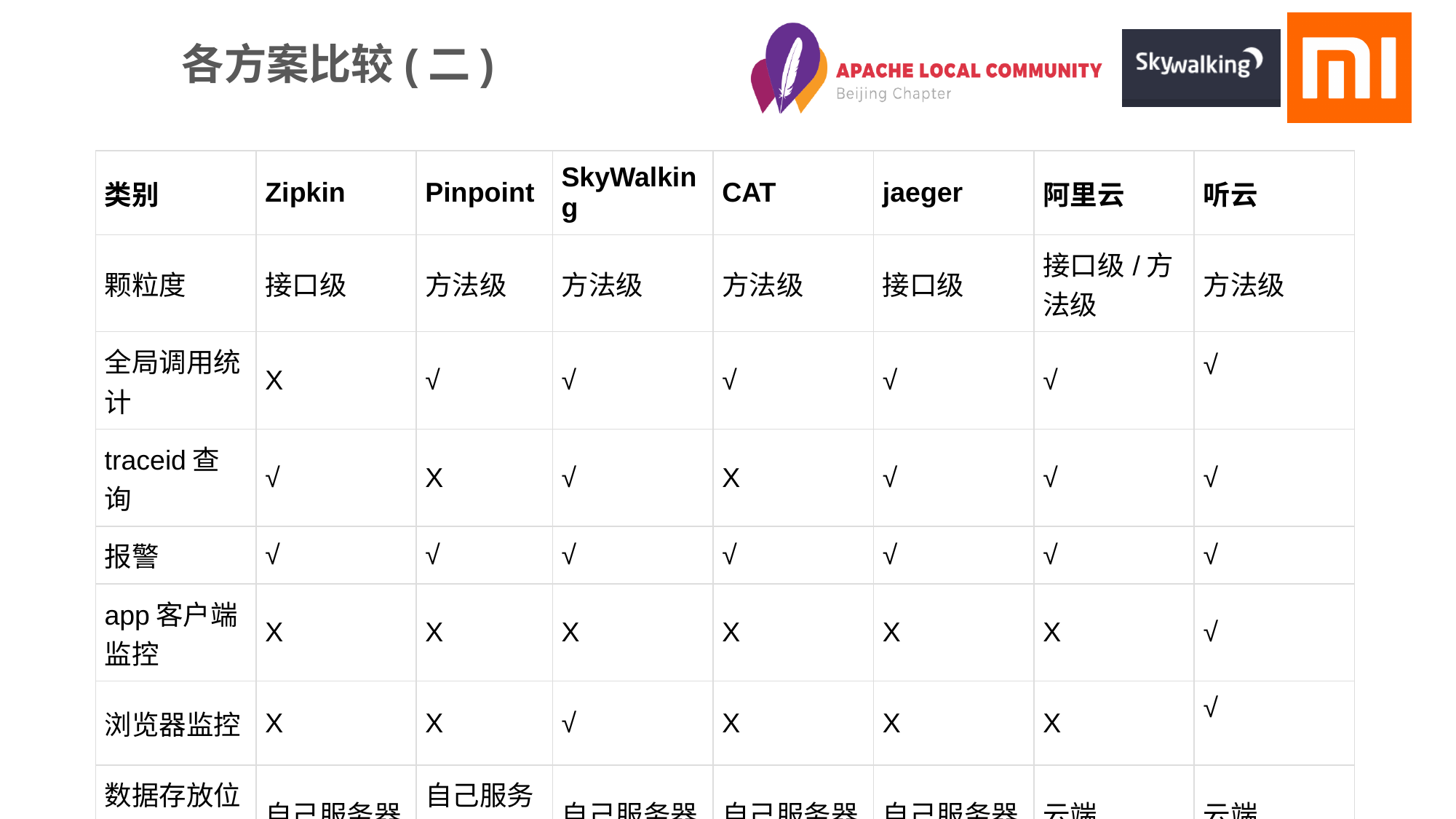

# 各方案比较(二)
| 类别 | Zipkin | Pinpoint | SkyWalking | CAT | jaeger | 阿里云 | 听云 |
| --- | --- | --- | --- | --- | --- | --- | --- |
| 颗粒度 | 接口级 | 方法级 | 方法级 | 方法级 | 接口级 | 接口级/方法级 | 方法级 |
| 全局调用统计 | X | √ | √ | √ | √ | √ | √ |
| traceid查询 | √ | X | √ | X | √ | √ | √ |
| 报警 | √ | √ | √ | √ | √ | √ | √ |
| app客户端监控 | X | X | X | X | X | X | √ |
| 浏览器监控 | X | X | √ | X | X | X | √ |
| 数据存放位置 | 自己服务器 | 自己服务器 | 自己服务器 | 自己服务器 | 自己服务器 | 云端 | 云端 |